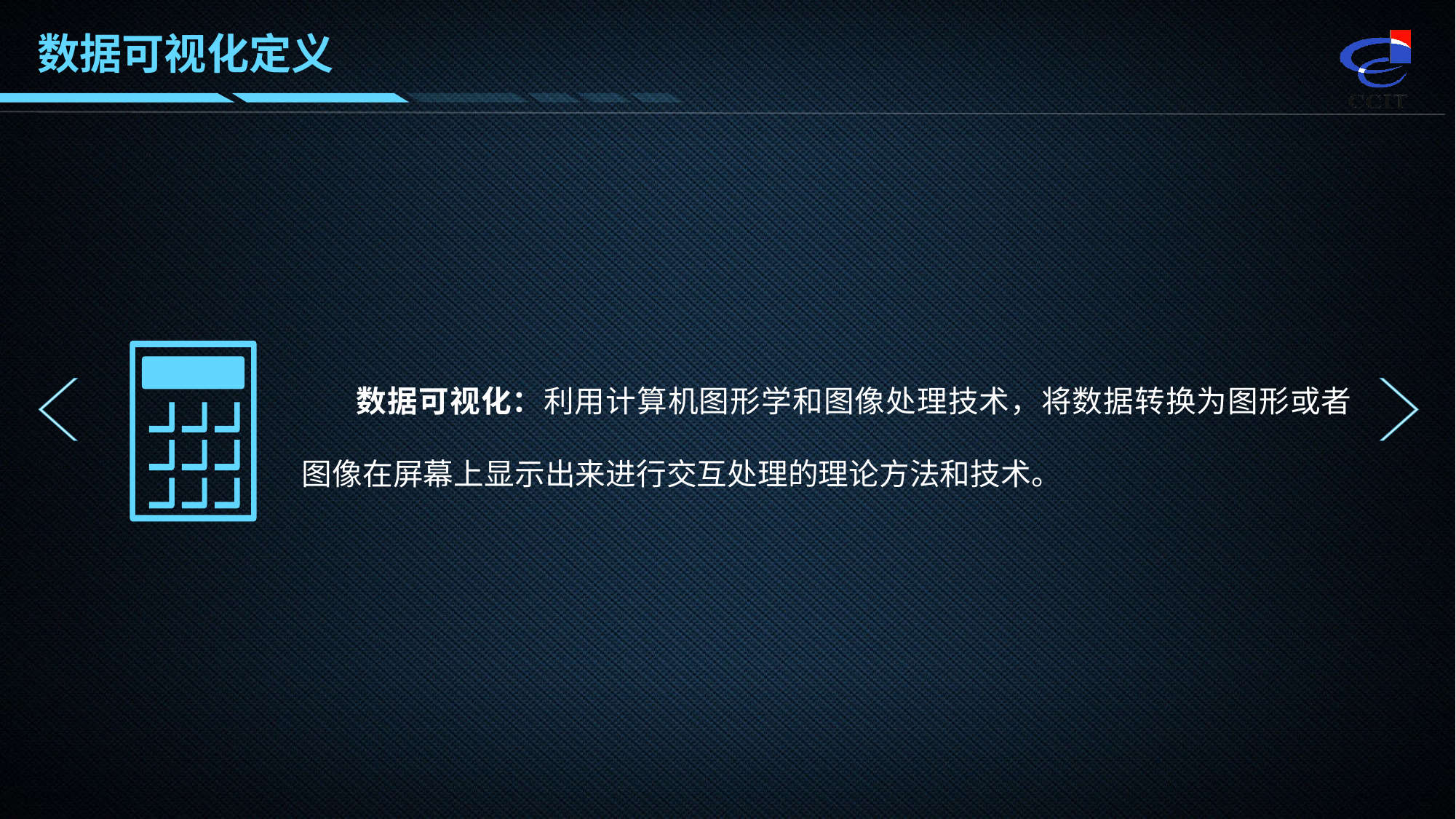

数据可视化定义

数据可视化：利用计算机图形学和图像处理技术，将数据转换为图形或者图像在屏幕上显示出来进行交互处理的理论方法和技术。